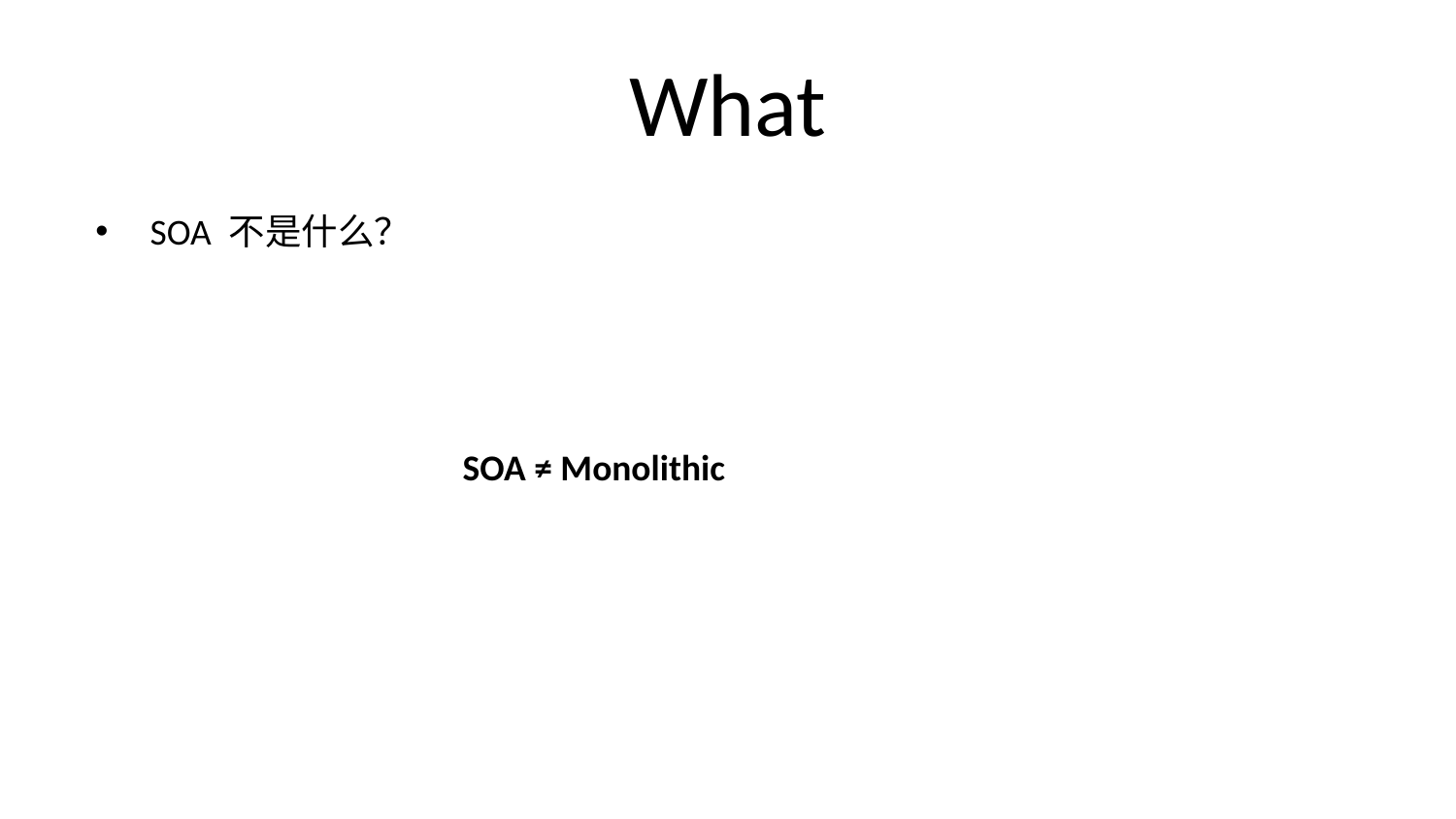

# What
SOA 不是什么？

SOA ≠ Monolithic